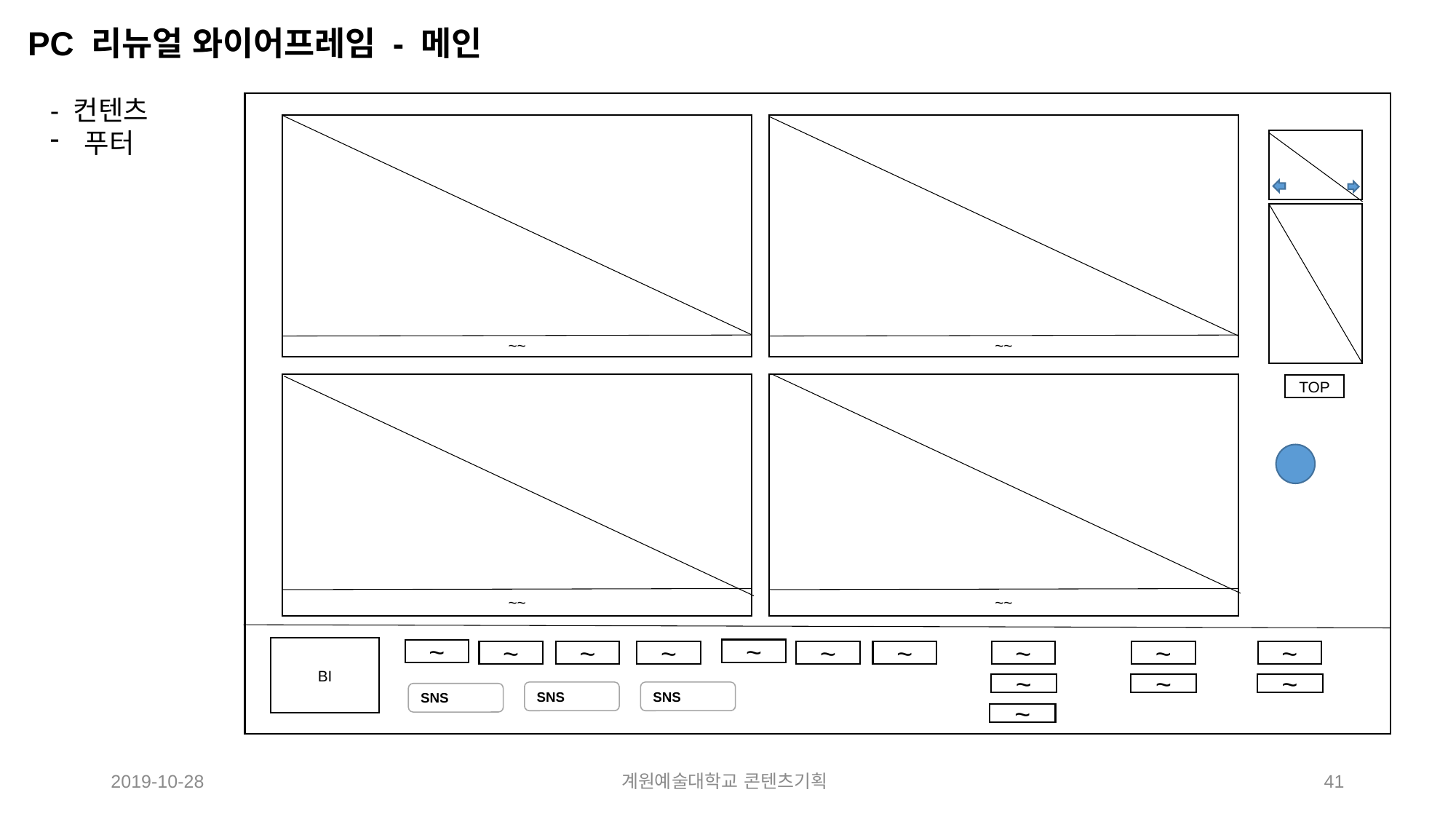

PC 리뉴얼 와이어프레임 - 메인
- 컨텐츠
푸터

~~

~~

~~

~~
TOP

BI
~
~
~
~
~
~
~
~
~
~
~
~
~
SNS
SNS
SNS
~
2019-10-28
계원예술대학교 콘텐츠기획
41